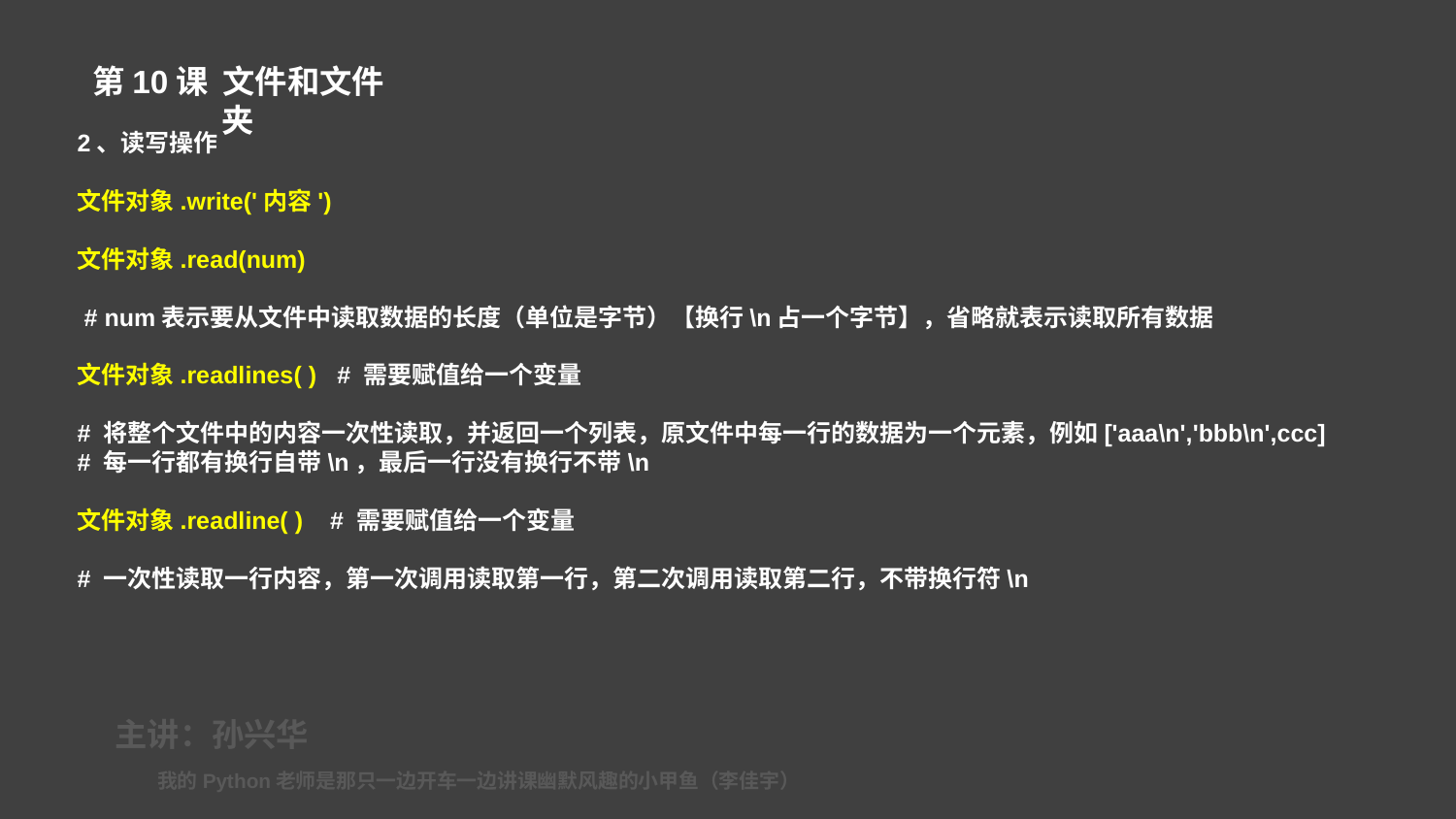

第10课  文件和文件夹
2、读写操作

文件对象.write('内容')

文件对象.read(num)

 # num表示要从文件中读取数据的长度（单位是字节）【换行\n占一个字节】，省略就表示读取所有数据

文件对象.readlines( )   # 需要赋值给一个变量

# 将整个文件中的内容一次性读取，并返回一个列表，原文件中每一行的数据为一个元素，例如['aaa\n','bbb\n',ccc]
# 每一行都有换行自带\n，最后一行没有换行不带\n

文件对象.readline( )    # 需要赋值给一个变量

# 一次性读取一行内容，第一次调用读取第一行，第二次调用读取第二行，不带换行符\n